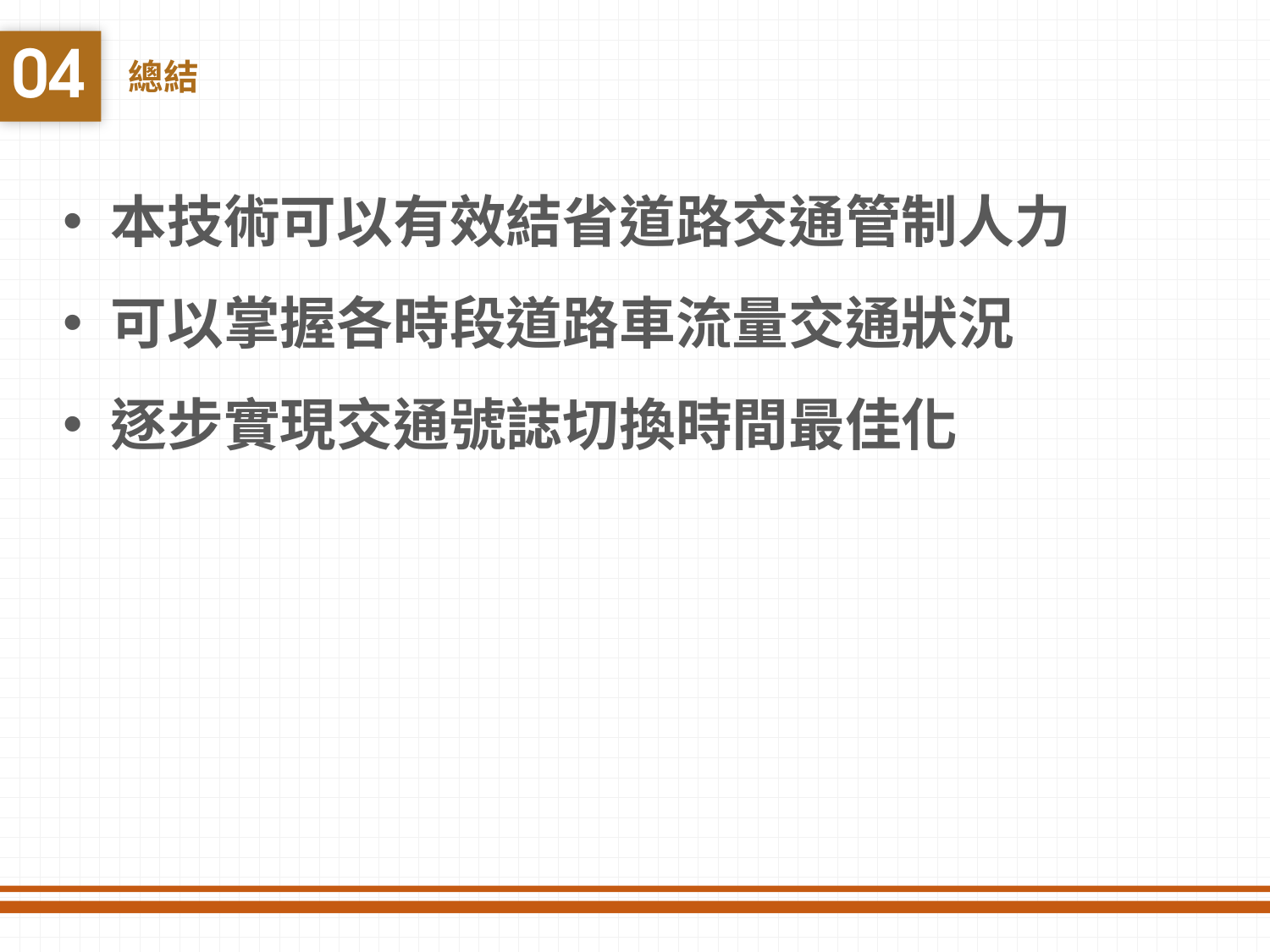

04
總結

本技術可以有效結省道路交通管制人力
可以掌握各時段道路車流量交通狀況
逐步實現交通號誌切換時間最佳化